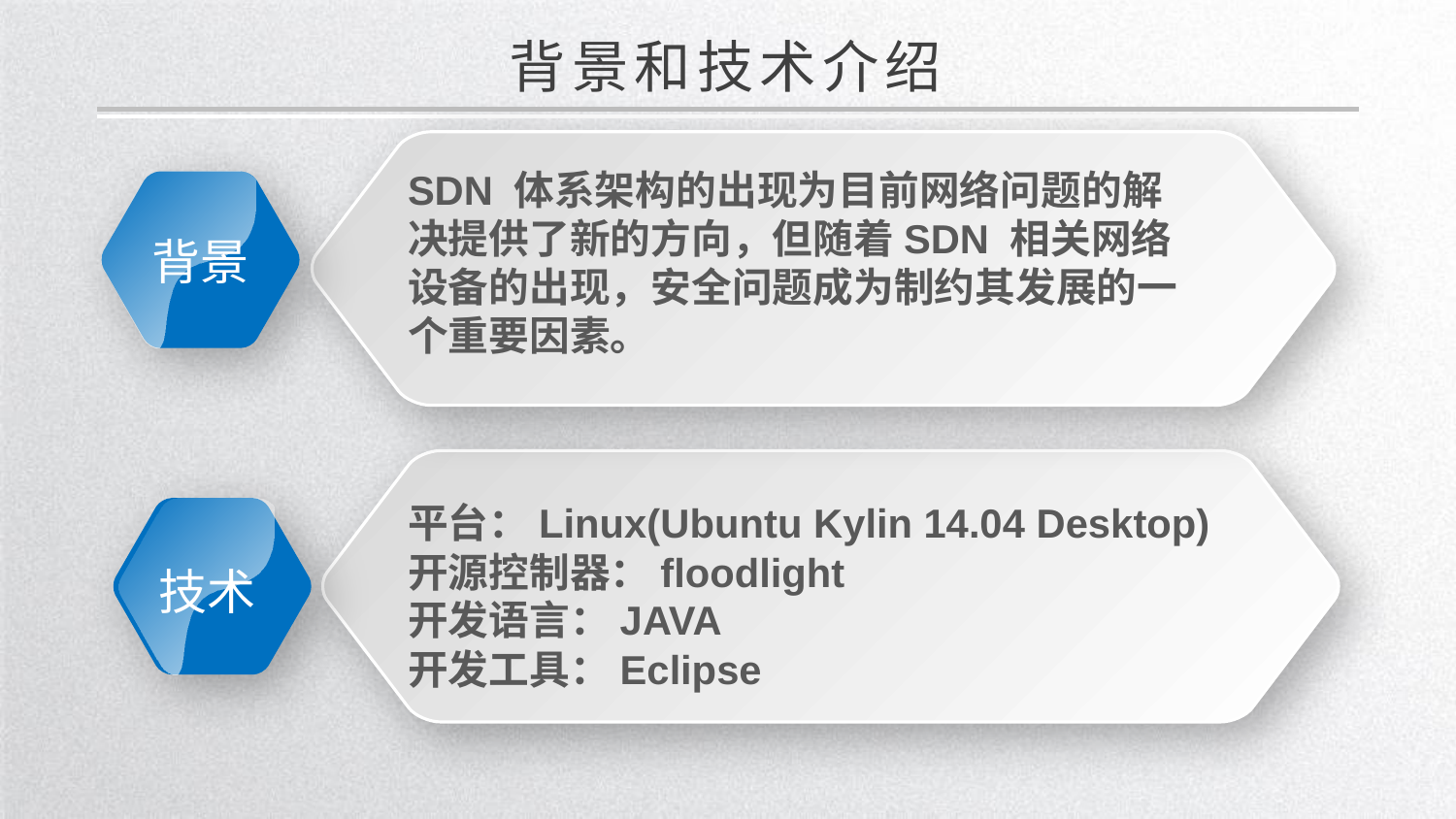

背景和技术介绍

SDN 体系架构的出现为目前网络问题的解决提供了新的方向，但随着SDN 相关网络设备的出现，安全问题成为制约其发展的一个重要因素。

背景

技术
平台：Linux(Ubuntu Kylin 14.04 Desktop)
开源控制器：floodlight
开发语言：JAVA
开发工具：Eclipse